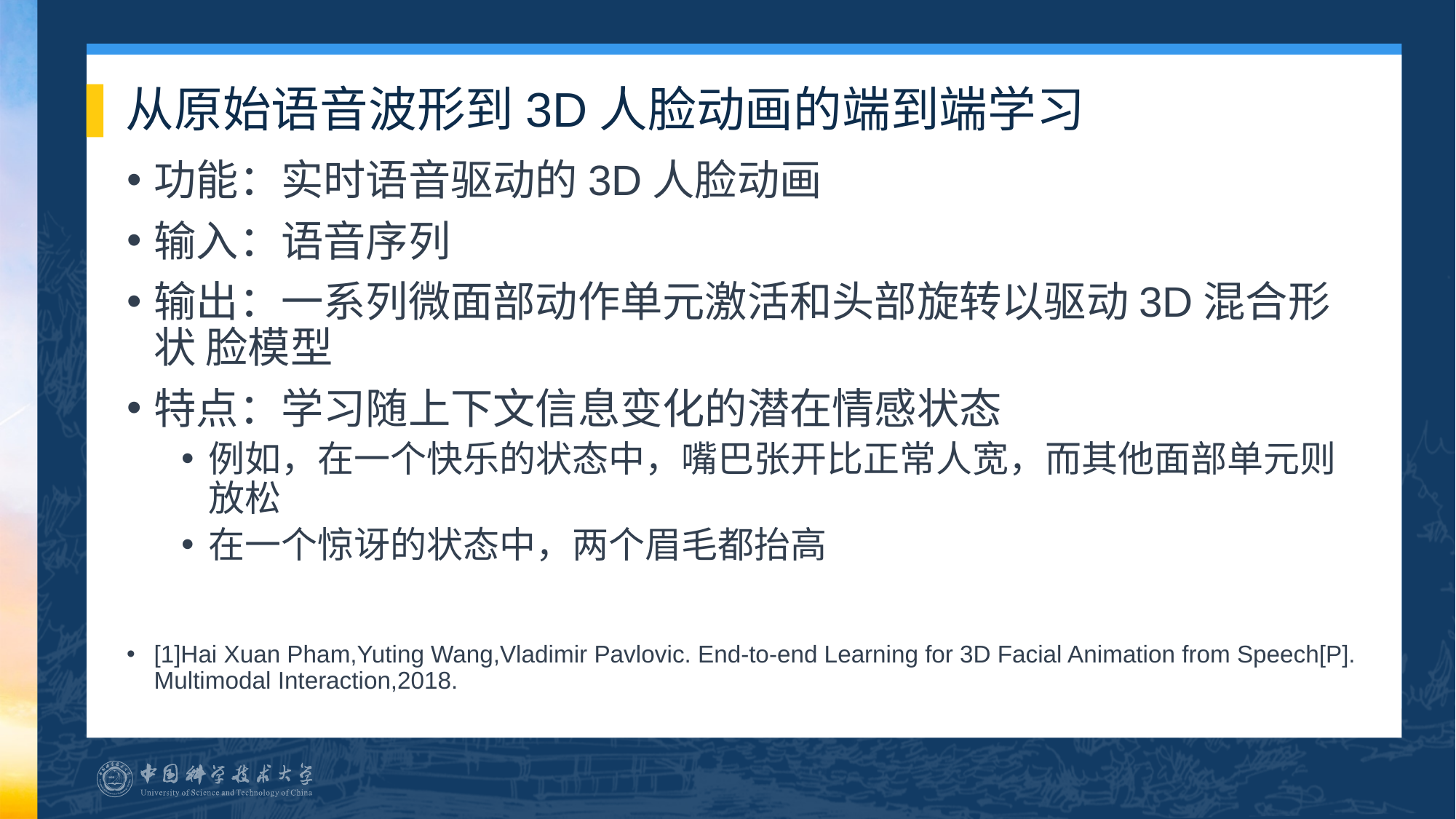

# 从原始语音波形到3D人脸动画的端到端学习
功能：实时语音驱动的3D人脸动画
输入：语音序列
输出：一系列微面部动作单元激活和头部旋转以驱动3D混合形状 脸模型
特点：学习随上下文信息变化的潜在情感状态
例如，在一个快乐的状态中，嘴巴张开比正常人宽，而其他面部单元则放松
在一个惊讶的状态中，两个眉毛都抬高

[1]Hai Xuan Pham,Yuting Wang,Vladimir Pavlovic. End-to-end Learning for 3D Facial Animation from Speech[P]. Multimodal Interaction,2018.